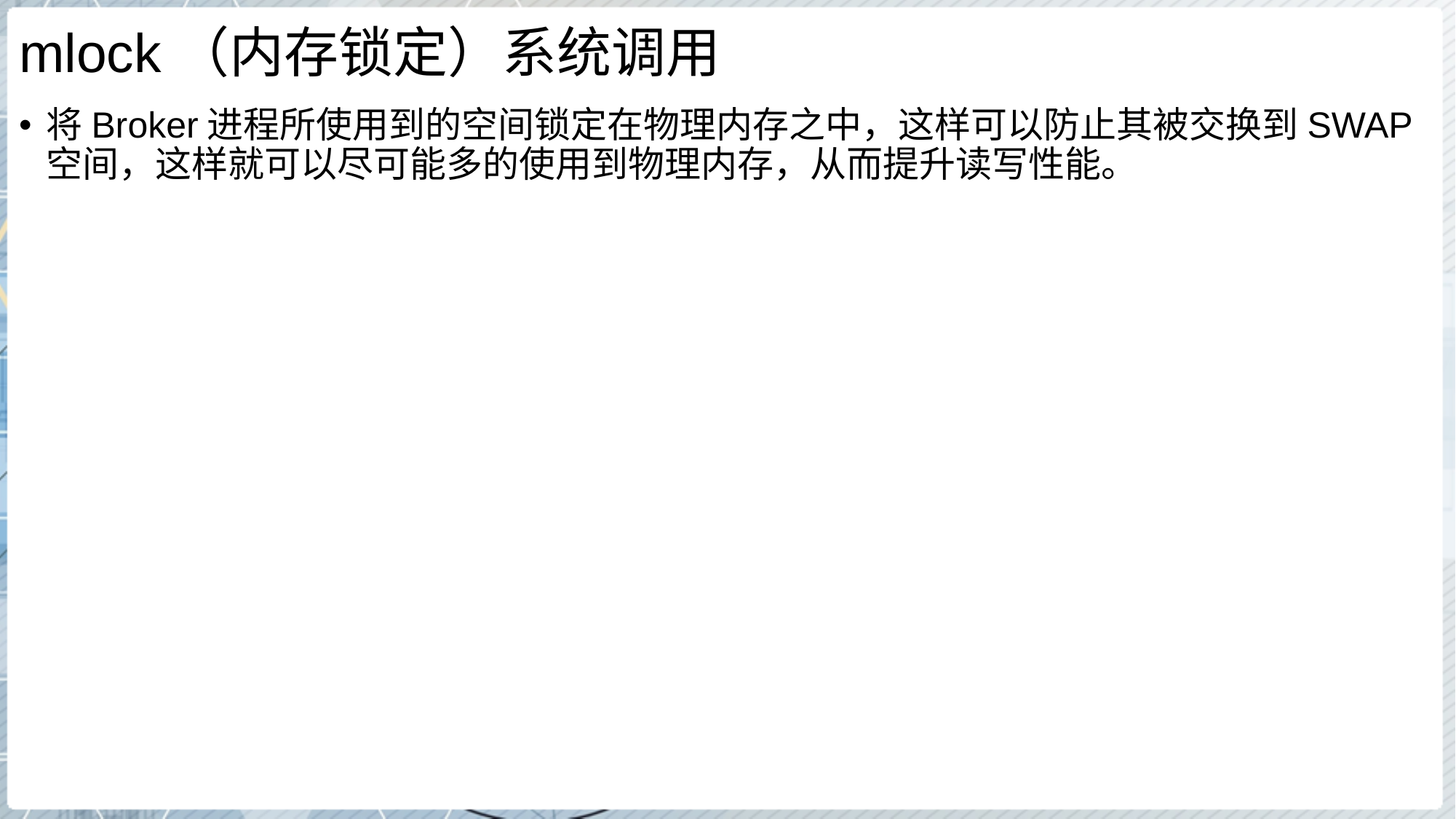

# mlock（内存锁定）系统调用
将Broker进程所使用到的空间锁定在物理内存之中，这样可以防止其被交换到SWAP空间，这样就可以尽可能多的使用到物理内存，从而提升读写性能。